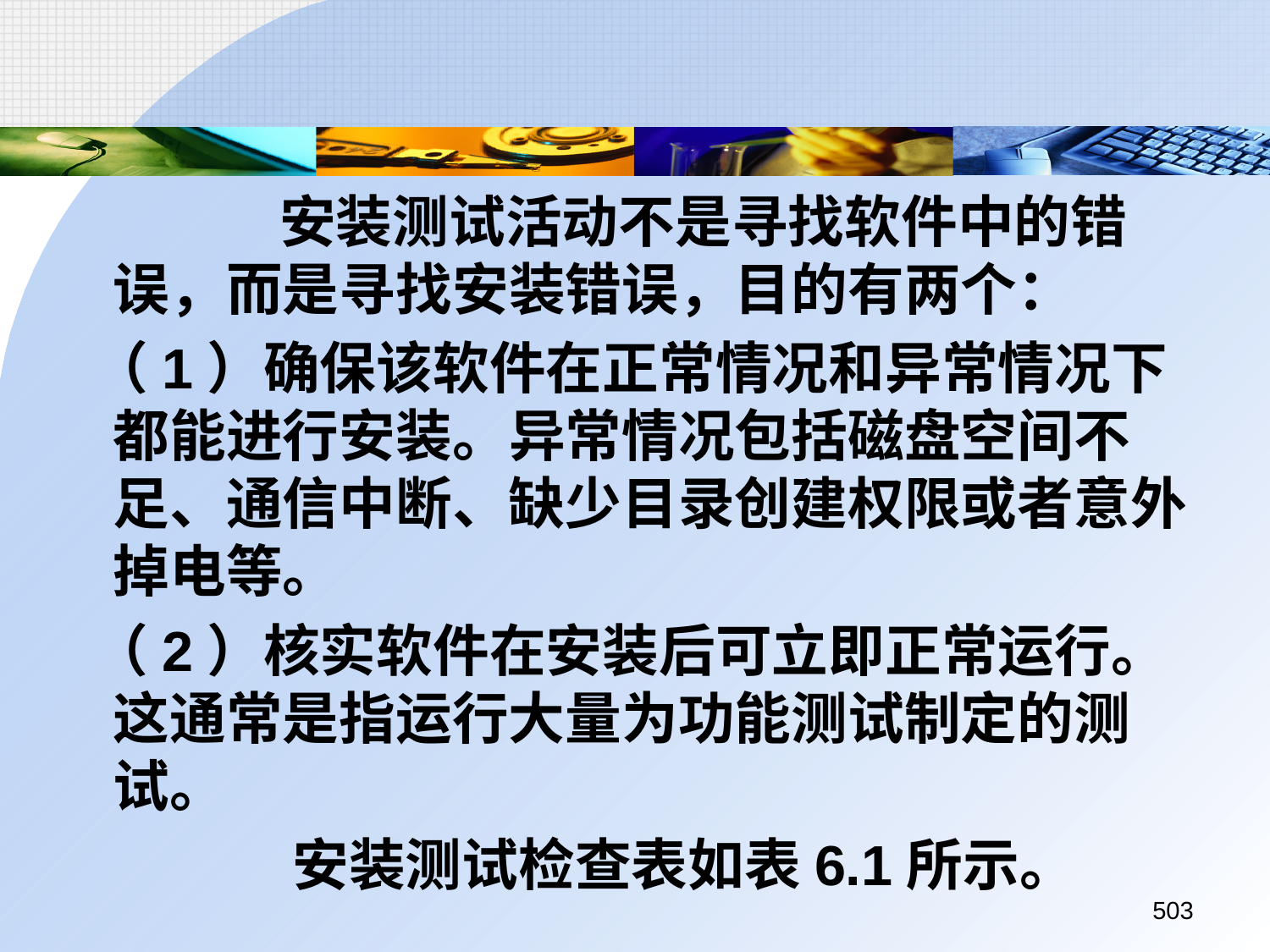

安装测试活动不是寻找软件中的错误，而是寻找安装错误，目的有两个：
 （1）确保该软件在正常情况和异常情况下都能进行安装。异常情况包括磁盘空间不足、通信中断、缺少目录创建权限或者意外掉电等。
 （2）核实软件在安装后可立即正常运行。这通常是指运行大量为功能测试制定的测试。
		   安装测试检查表如表6.1所示。

503